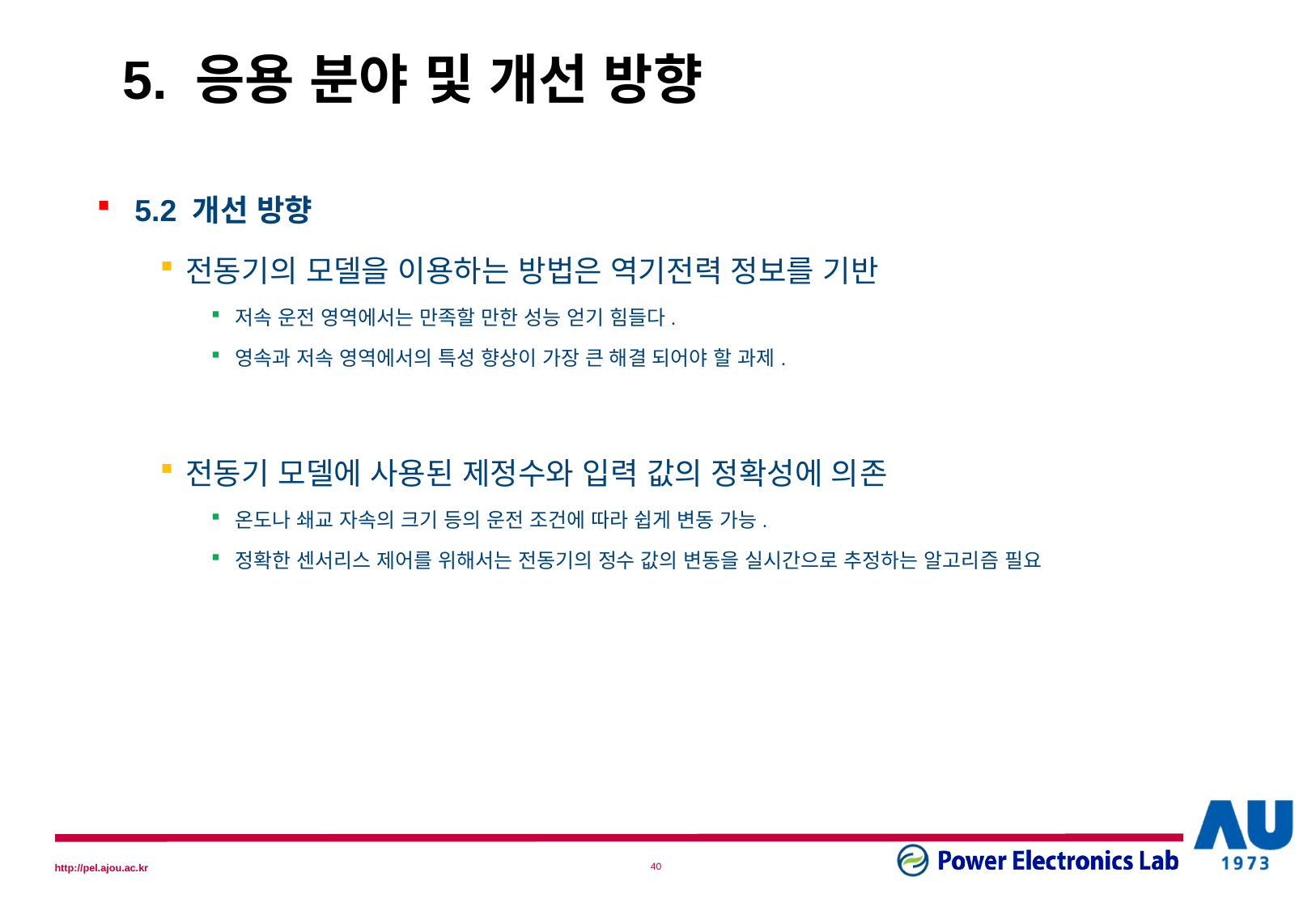

# 5. 응용 분야 및 개선 방향
5.2 개선 방향
전동기의 모델을 이용하는 방법은 역기전력 정보를 기반
저속 운전 영역에서는 만족할 만한 성능 얻기 힘들다.
영속과 저속 영역에서의 특성 향상이 가장 큰 해결 되어야 할 과제.

전동기 모델에 사용된 제정수와 입력 값의 정확성에 의존
온도나 쇄교 자속의 크기 등의 운전 조건에 따라 쉽게 변동 가능.
정확한 센서리스 제어를 위해서는 전동기의 정수 값의 변동을 실시간으로 추정하는 알고리즘 필요

40